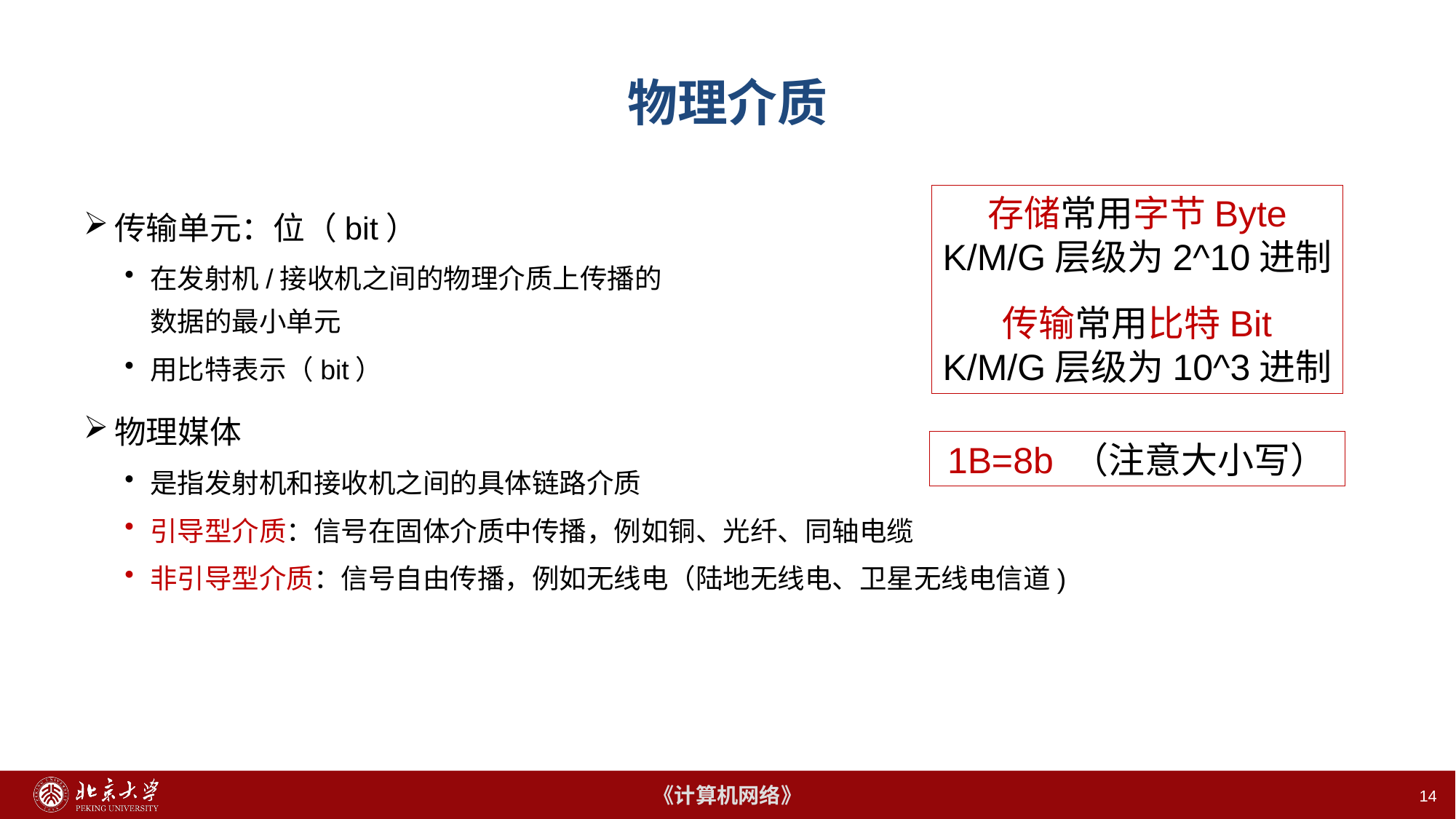

14
# 物理介质
存储常用字节Byte
K/M/G层级为2^10进制

传输常用比特Bit
K/M/G层级为10^3进制
传输单元：位（bit）
在发射机/接收机之间的物理介质上传播的
数据的最小单元
用比特表示（bit）
物理媒体
是指发射机和接收机之间的具体链路介质
引导型介质：信号在固体介质中传播，例如铜、光纤、同轴电缆
非引导型介质：信号自由传播，例如无线电（陆地无线电、卫星无线电信道)
1B=8b （注意大小写）